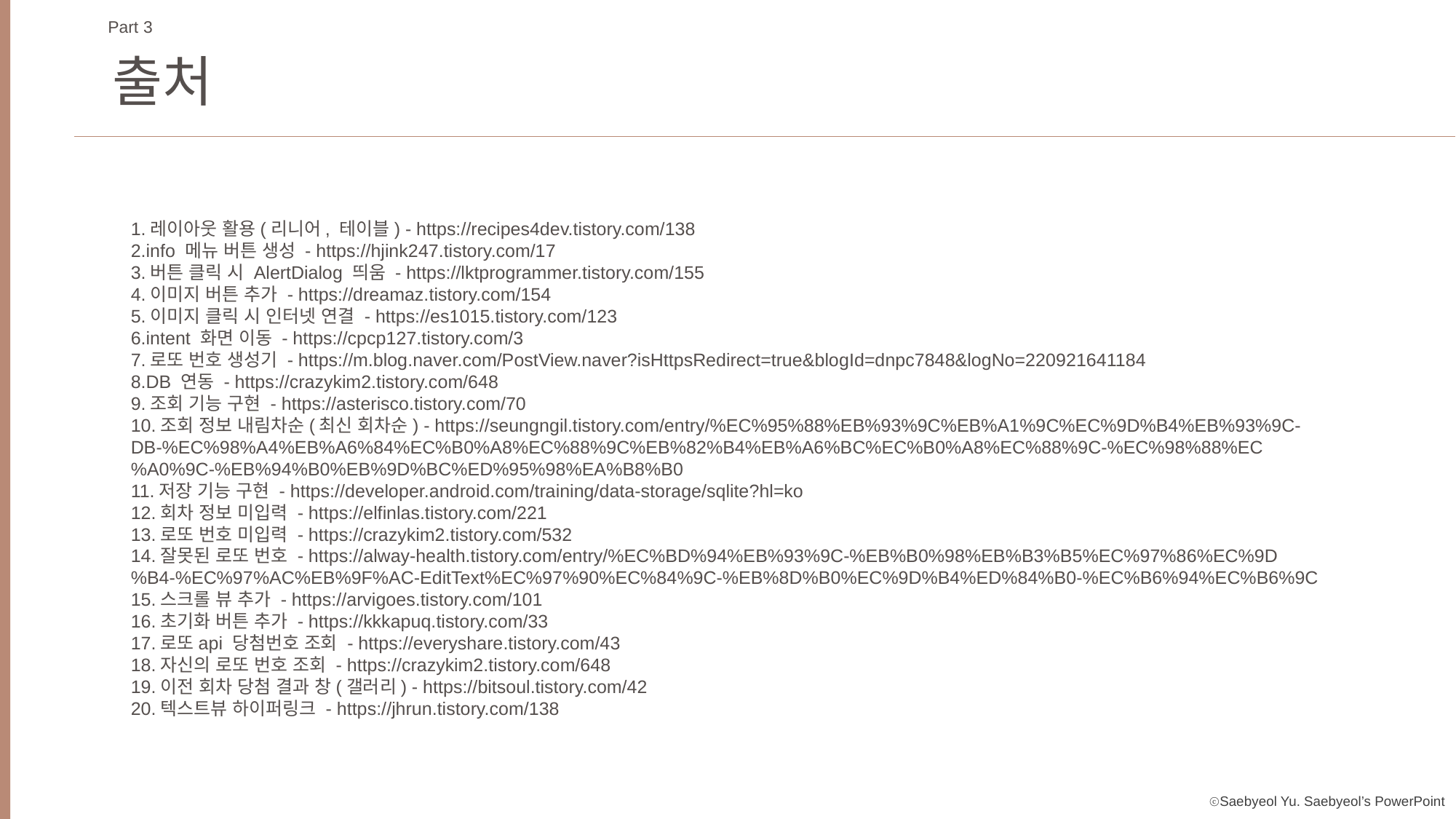

Part 3
출처
1.레이아웃 활용(리니어, 테이블) - https://recipes4dev.tistory.com/138
2.info 메뉴 버튼 생성 - https://hjink247.tistory.com/17
3.버튼 클릭 시 AlertDialog 띄움 - https://lktprogrammer.tistory.com/155
4.이미지 버튼 추가 - https://dreamaz.tistory.com/154
5.이미지 클릭 시 인터넷 연결 - https://es1015.tistory.com/123
6.intent 화면 이동 - https://cpcp127.tistory.com/3
7.로또 번호 생성기 - https://m.blog.naver.com/PostView.naver?isHttpsRedirect=true&blogId=dnpc7848&logNo=220921641184
8.DB 연동 - https://crazykim2.tistory.com/648
9.조회 기능 구현 - https://asterisco.tistory.com/70
10.조회 정보 내림차순(최신 회차순) - https://seungngil.tistory.com/entry/%EC%95%88%EB%93%9C%EB%A1%9C%EC%9D%B4%EB%93%9C-DB-%EC%98%A4%EB%A6%84%EC%B0%A8%EC%88%9C%EB%82%B4%EB%A6%BC%EC%B0%A8%EC%88%9C-%EC%98%88%EC%A0%9C-%EB%94%B0%EB%9D%BC%ED%95%98%EA%B8%B0
11.저장 기능 구현 - https://developer.android.com/training/data-storage/sqlite?hl=ko
12.회차 정보 미입력 - https://elfinlas.tistory.com/221
13.로또 번호 미입력 - https://crazykim2.tistory.com/532
14.잘못된 로또 번호 - https://alway-health.tistory.com/entry/%EC%BD%94%EB%93%9C-%EB%B0%98%EB%B3%B5%EC%97%86%EC%9D%B4-%EC%97%AC%EB%9F%AC-EditText%EC%97%90%EC%84%9C-%EB%8D%B0%EC%9D%B4%ED%84%B0-%EC%B6%94%EC%B6%9C
15.스크롤 뷰 추가 - https://arvigoes.tistory.com/101
16.초기화 버튼 추가 - https://kkkapuq.tistory.com/33
17.로또api 당첨번호 조회 - https://everyshare.tistory.com/43
18.자신의 로또 번호 조회 - https://crazykim2.tistory.com/648
19.이전 회차 당첨 결과 창(갤러리) - https://bitsoul.tistory.com/42
20.텍스트뷰 하이퍼링크 - https://jhrun.tistory.com/138